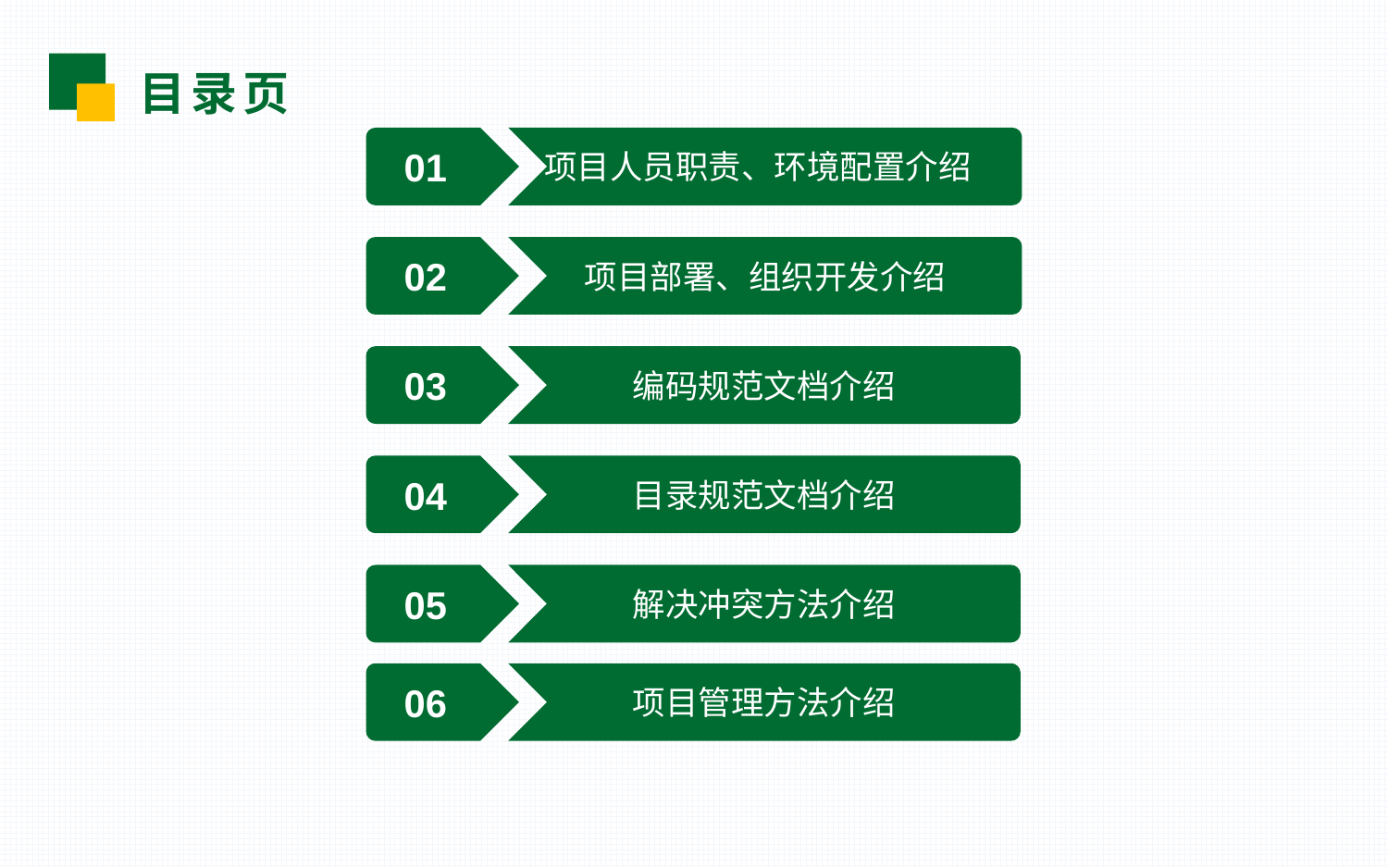

目录页

01
项目人员职责、环境配置介绍
02
项目部署、组织开发介绍
03
编码规范文档介绍
04
目录规范文档介绍
05
解决冲突方法介绍
06
项目管理方法介绍